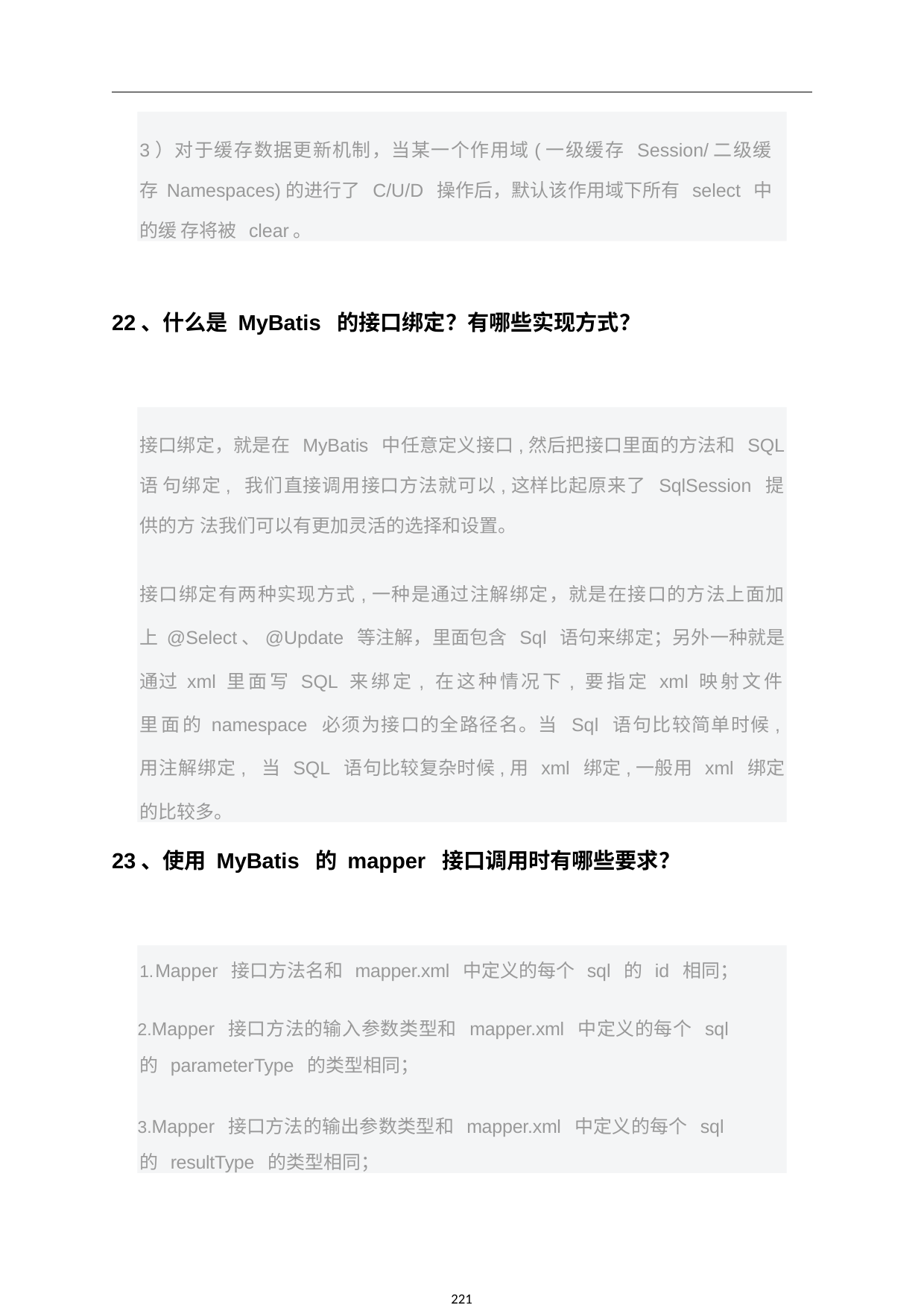

3）对于缓存数据更新机制，当某一个作用域(一级缓存 Session/二级缓存 Namespaces)的进行了 C/U/D 操作后，默认该作用域下所有 select 中的缓 存将被 clear。
22、什么是 MyBatis 的接口绑定？有哪些实现方式？
接口绑定，就是在 MyBatis 中任意定义接口,然后把接口里面的方法和 SQL 语 句绑定, 我们直接调用接口方法就可以,这样比起原来了 SqlSession 提供的方 法我们可以有更加灵活的选择和设置。

接口绑定有两种实现方式,一种是通过注解绑定，就是在接口的方法上面加上 @Select、@Update 等注解，里面包含 Sql 语句来绑定；另外一种就是通过 xml 里面写 SQL 来绑定, 在这种情况下, 要指定 xml 映射文件里面的 namespace 必须为接口的全路径名。当 Sql 语句比较简单时候,用注解绑定,  当 SQL 语句比较复杂时候,用 xml 绑定,一般用 xml 绑定的比较多。
23、使用 MyBatis 的 mapper 接口调用时有哪些要求？
Mapper 接口方法名和 mapper.xml 中定义的每个 sql 的 id 相同；
Mapper 接口方法的输入参数类型和 mapper.xml 中定义的每个 sql  的 parameterType 的类型相同；

Mapper 接口方法的输出参数类型和 mapper.xml 中定义的每个 sql  的 resultType 的类型相同；
221